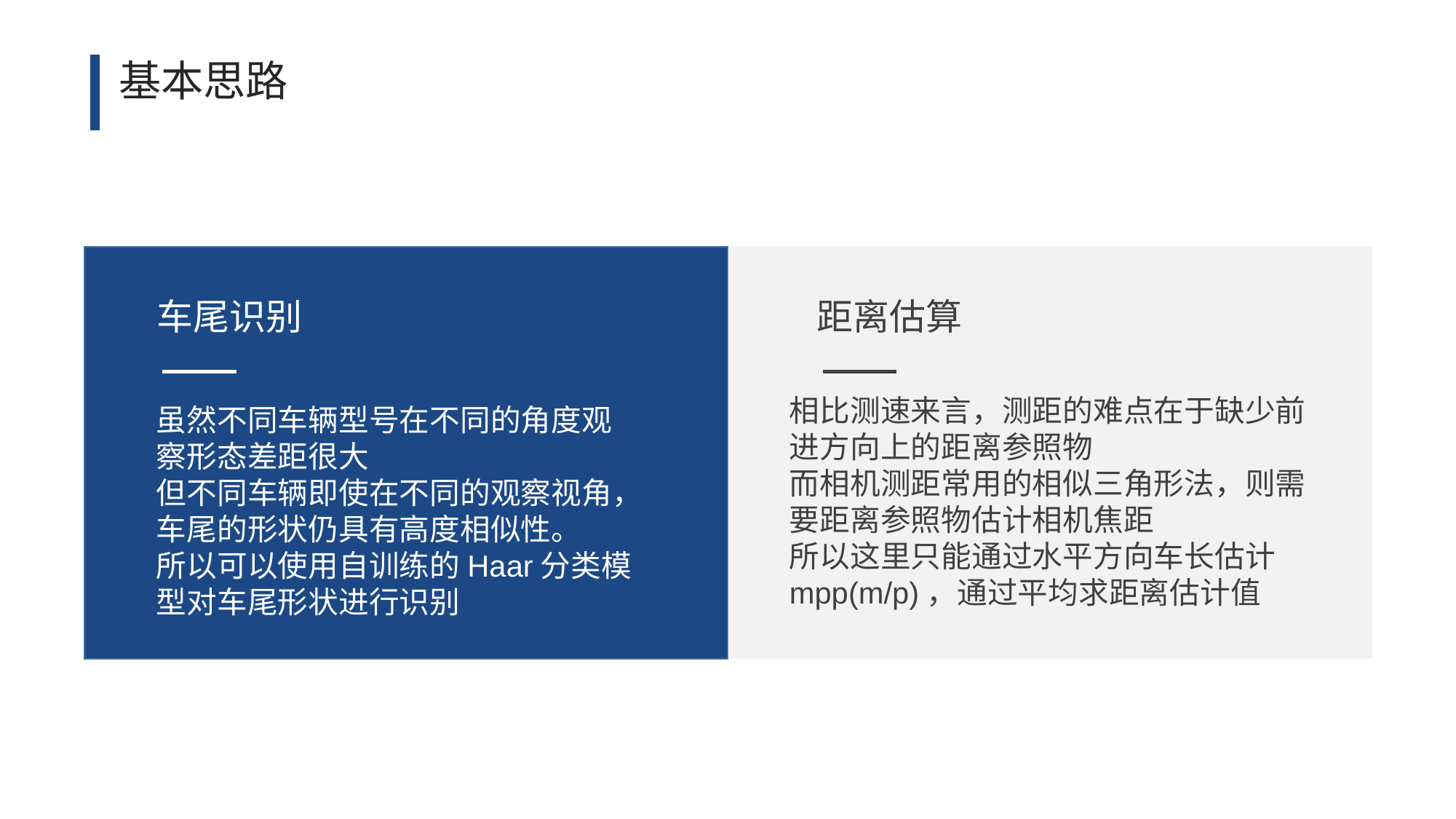

基本思路

车尾识别
距离估算
相比测速来言，测距的难点在于缺少前进方向上的距离参照物
而相机测距常用的相似三角形法，则需要距离参照物估计相机焦距
所以这里只能通过水平方向车长估计mpp(m/p)，通过平均求距离估计值
虽然不同车辆型号在不同的角度观察形态差距很大
但不同车辆即使在不同的观察视角，车尾的形状仍具有高度相似性。
所以可以使用自训练的Haar分类模型对车尾形状进行识别